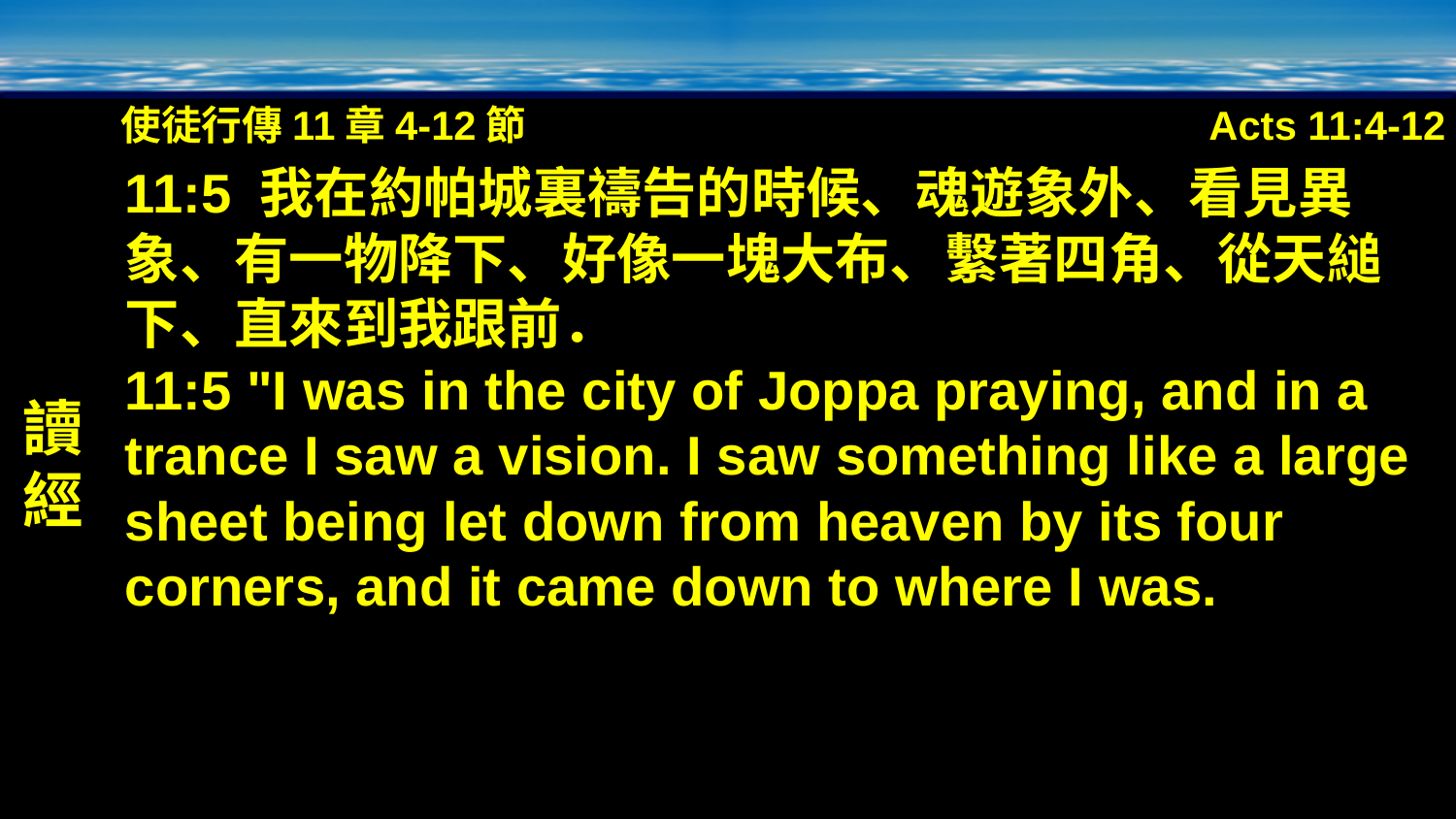

使徒行傳11章4-12節
Acts 11:4-12
讀經
11:5 我在約帕城裏禱告的時候、魂遊象外、看見異象、有一物降下、好像一塊大布、繫著四角、從天縋下、直來到我跟前．
11:5 "I was in the city of Joppa praying, and in a trance I saw a vision. I saw something like a large sheet being let down from heaven by its four corners, and it came down to where I was.